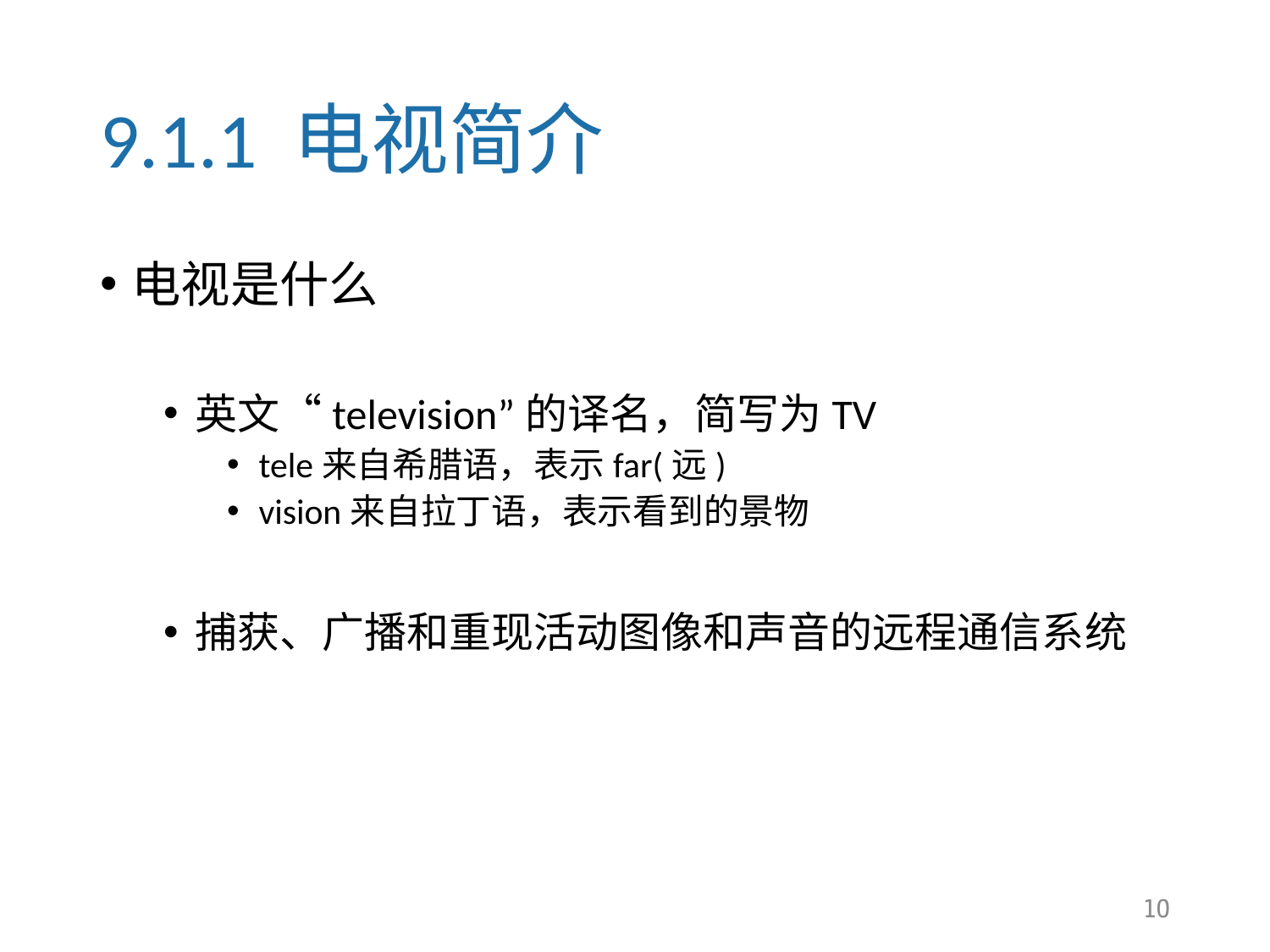

# 9.1.1 电视简介
电视是什么

英文“television”的译名，简写为TV
tele来自希腊语，表示far(远)
vision来自拉丁语，表示看到的景物

捕获、广播和重现活动图像和声音的远程通信系统

10